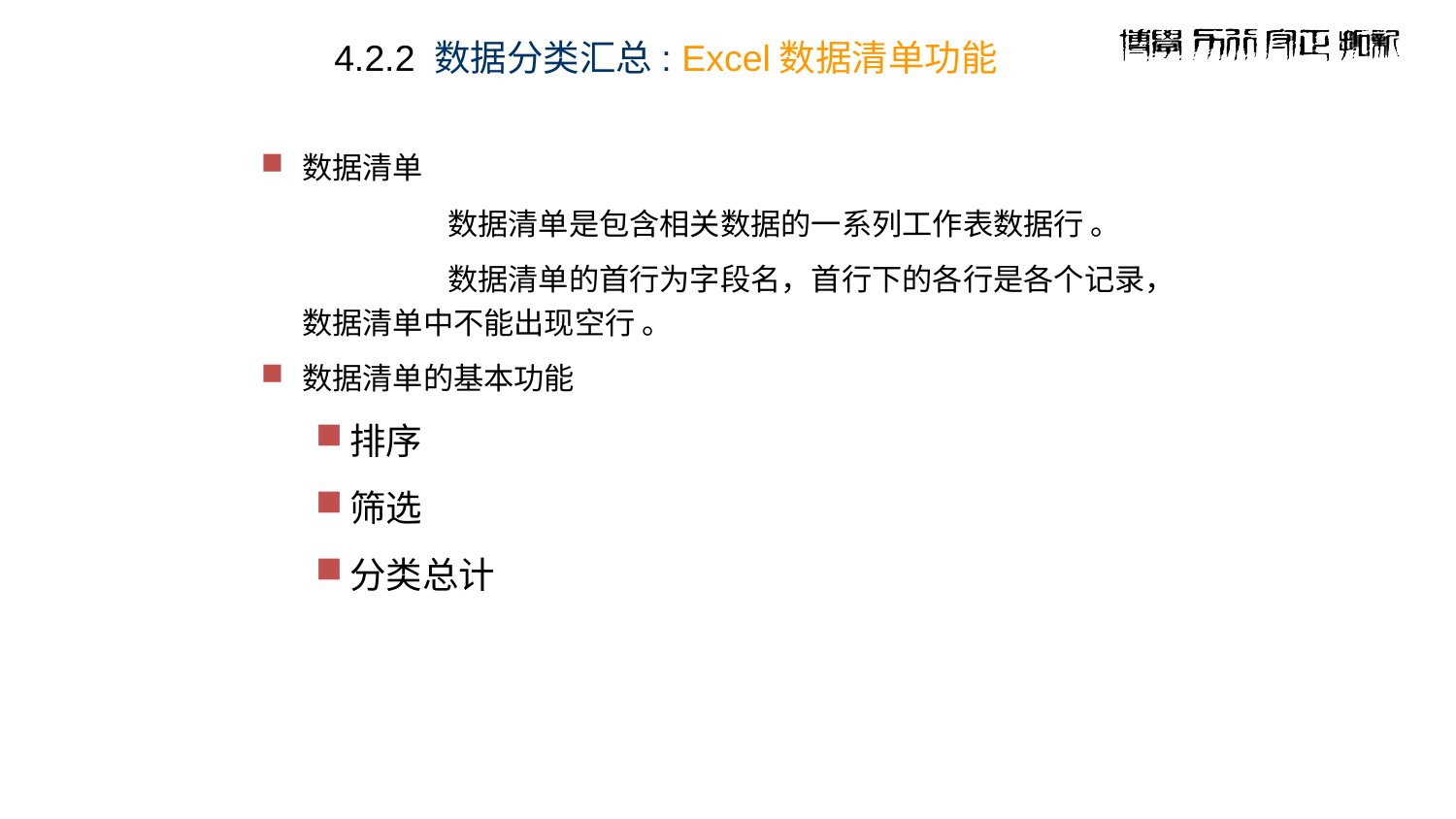

4.2.2 数据分类汇总: Excel数据清单功能
数据清单
		数据清单是包含相关数据的一系列工作表数据行 。
		数据清单的首行为字段名，首行下的各行是各个记录，数据清单中不能出现空行 。
数据清单的基本功能
排序
筛选
分类总计